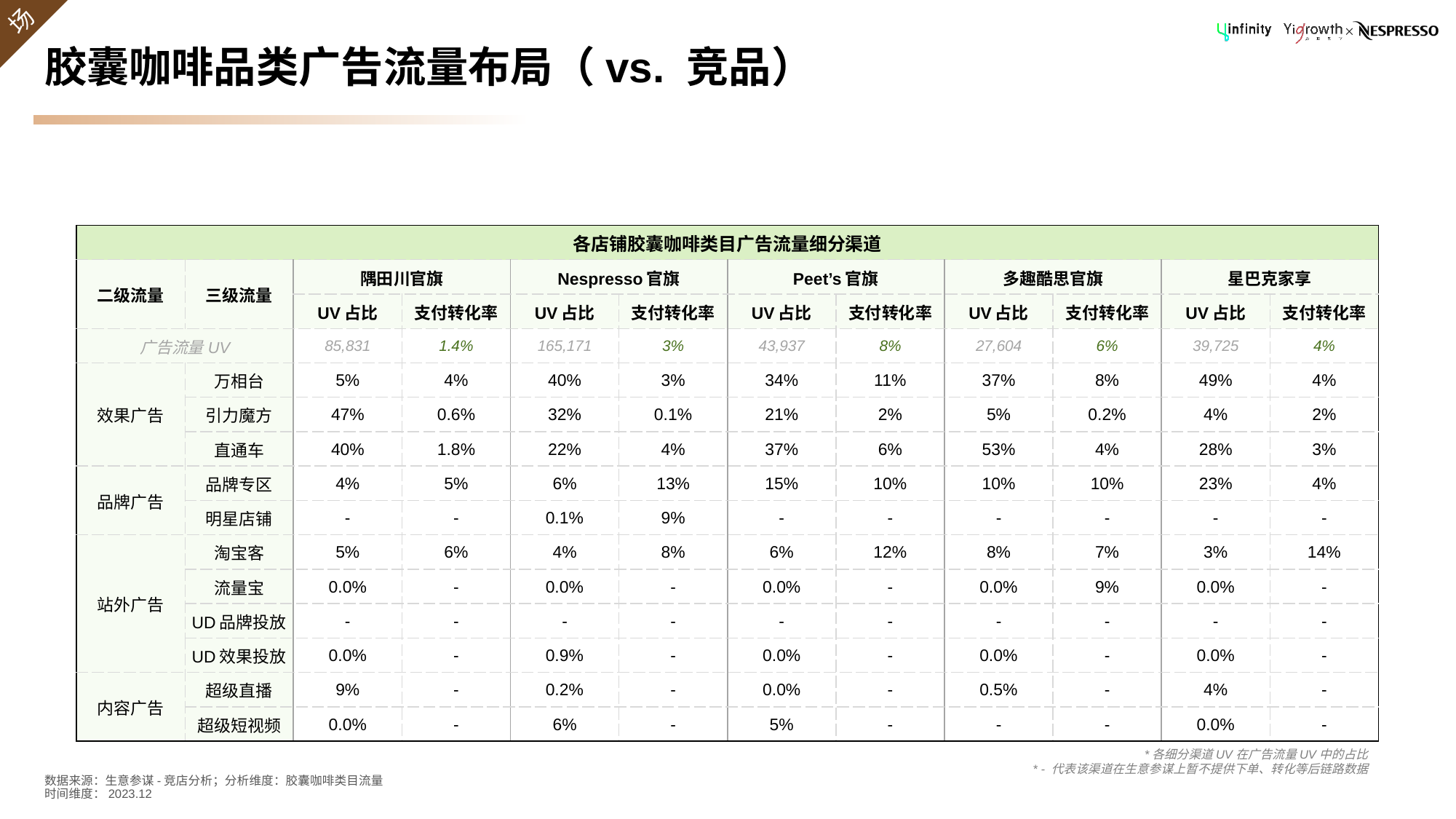

# 胶囊咖啡品类广告流量布局（vs. 竞品）

| 各店铺胶囊咖啡类目广告流量细分渠道 |  |  |  |  |  |  |  |  |  |  |  |
| --- | --- | --- | --- | --- | --- | --- | --- | --- | --- | --- | --- |
| 二级流量 | 三级流量 | 隅田川官旗 |  | Nespresso官旗 |  | Peet’s官旗 |  | 多趣酷思官旗 |  | 星巴克家享 |  |
|  |  | UV占比 | 支付转化率 | UV占比 | 支付转化率 | UV占比 | 支付转化率 | UV占比 | 支付转化率 | UV占比 | 支付转化率 |
| 广告流量UV |  | 85,831 | 1.4% | 165,171 | 3% | 43,937 | 8% | 27,604 | 6% | 39,725 | 4% |
| 效果广告 | 万相台 | 5% | 4% | 40% | 3% | 34% | 11% | 37% | 8% | 49% | 4% |
|  | 引力魔方 | 47% | 0.6% | 32% | 0.1% | 21% | 2% | 5% | 0.2% | 4% | 2% |
|  | 直通车 | 40% | 1.8% | 22% | 4% | 37% | 6% | 53% | 4% | 28% | 3% |
| 品牌广告 | 品牌专区 | 4% | 5% | 6% | 13% | 15% | 10% | 10% | 10% | 23% | 4% |
|  | 明星店铺 | - | - | 0.1% | 9% | - | - | - | - | - | - |
| 站外广告 | 淘宝客 | 5% | 6% | 4% | 8% | 6% | 12% | 8% | 7% | 3% | 14% |
|  | 流量宝 | 0.0% | - | 0.0% | - | 0.0% | - | 0.0% | 9% | 0.0% | - |
|  | UD品牌投放 | - | - | - | - | - | - | - | - | - | - |
|  | UD效果投放 | 0.0% | - | 0.9% | - | 0.0% | - | 0.0% | - | 0.0% | - |
| 内容广告 | 超级直播 | 9% | - | 0.2% | - | 0.0% | - | 0.5% | - | 4% | - |
|  | 超级短视频 | 0.0% | - | 6% | - | 5% | - | - | - | 0.0% | - |
*各细分渠道UV在广告流量UV中的占比
* - 代表该渠道在生意参谋上暂不提供下单、转化等后链路数据
数据来源：生意参谋-竞店分析；分析维度：胶囊咖啡类目流量
时间维度：2023.12